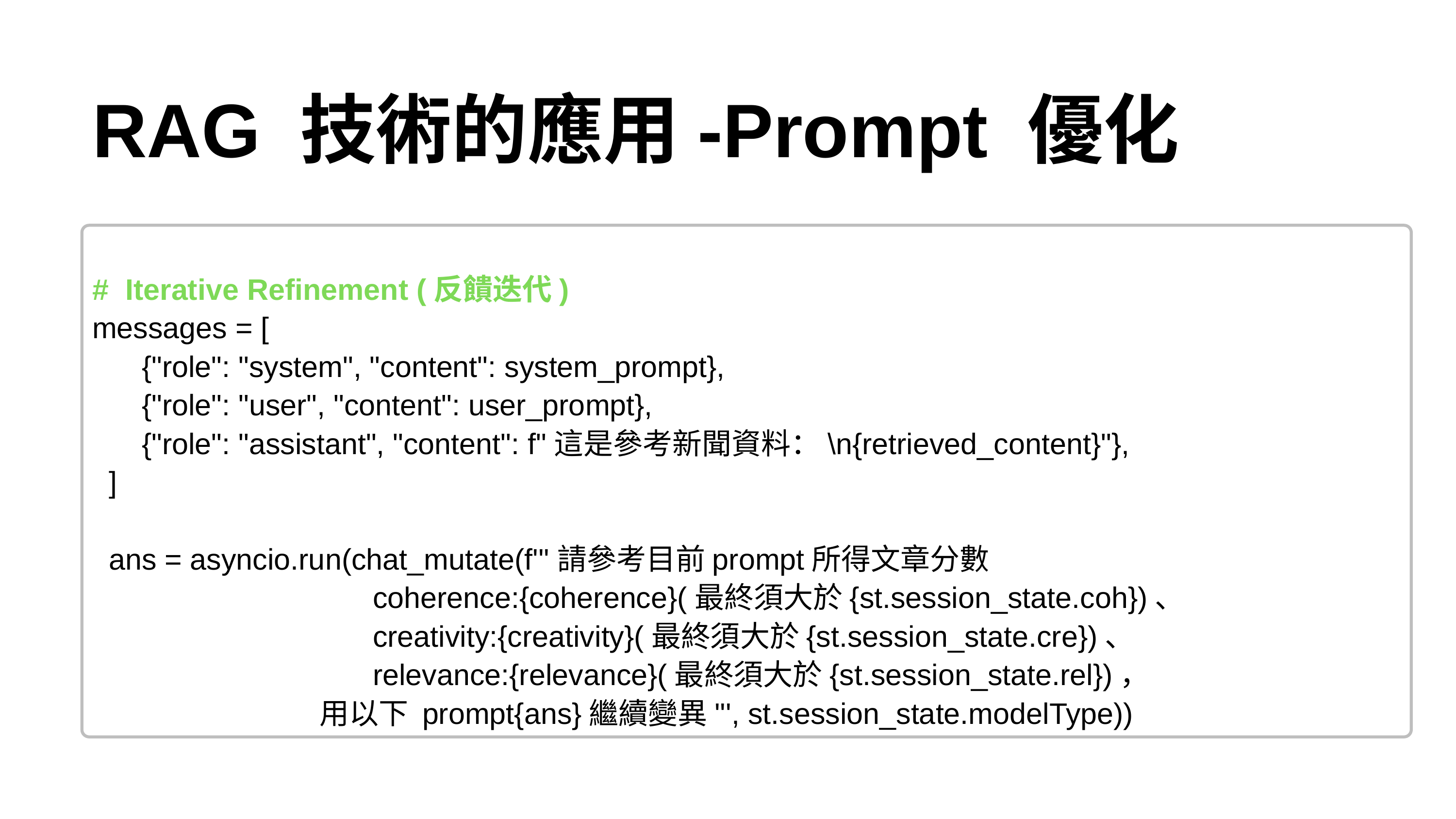

RAG 技術的應用-Prompt 優化

#  Iterative Refinement (反饋迭代)
messages = [
      {"role": "system", "content": system_prompt},
      {"role": "user", "content": user_prompt},
      {"role": "assistant", "content": f"這是參考新聞資料：\n{retrieved_content}"},
  ]

  ans = asyncio.run(chat_mutate(f'''請參考目前prompt所得文章分數
                                  coherence:{coherence}(最終須大於{st.session_state.coh})、
                                  creativity:{creativity}(最終須大於{st.session_state.cre})、
                                  relevance:{relevance}(最終須大於{st.session_state.rel})，
                                 用以下 prompt{ans}繼續變異''', st.session_state.modelType))